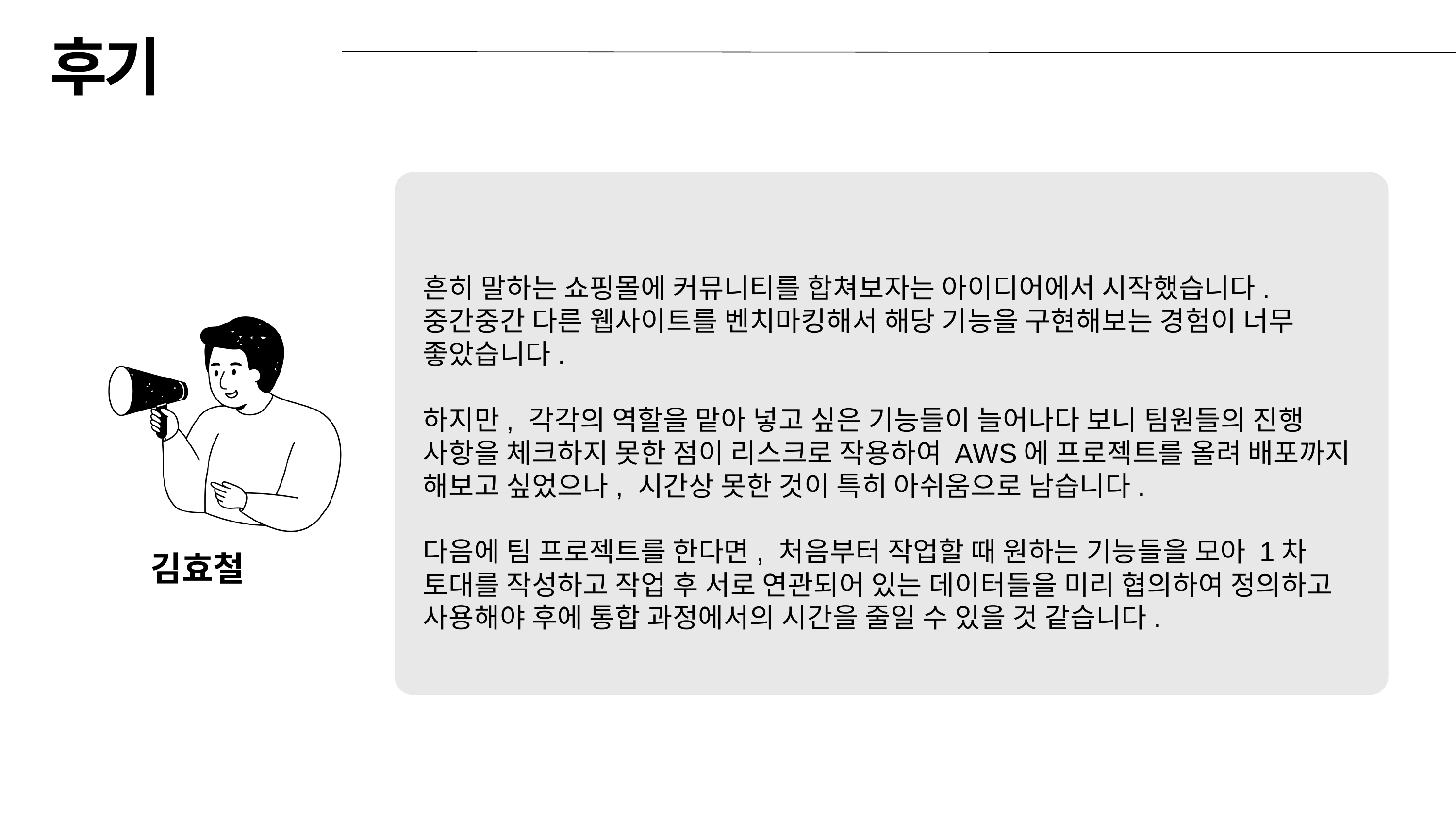

후기

흔히 말하는 쇼핑몰에 커뮤니티를 합쳐보자는 아이디어에서 시작했습니다. 중간중간 다른 웹사이트를 벤치마킹해서 해당 기능을 구현해보는 경험이 너무 좋았습니다.

하지만, 각각의 역할을 맡아 넣고 싶은 기능들이 늘어나다 보니 팀원들의 진행 사항을 체크하지 못한 점이 리스크로 작용하여 AWS에 프로젝트를 올려 배포까지 해보고 싶었으나, 시간상 못한 것이 특히 아쉬움으로 남습니다.

다음에 팀 프로젝트를 한다면, 처음부터 작업할 때 원하는 기능들을 모아 1차 토대를 작성하고 작업 후 서로 연관되어 있는 데이터들을 미리 협의하여 정의하고 사용해야 후에 통합 과정에서의 시간을 줄일 수 있을 것 같습니다.

김효철